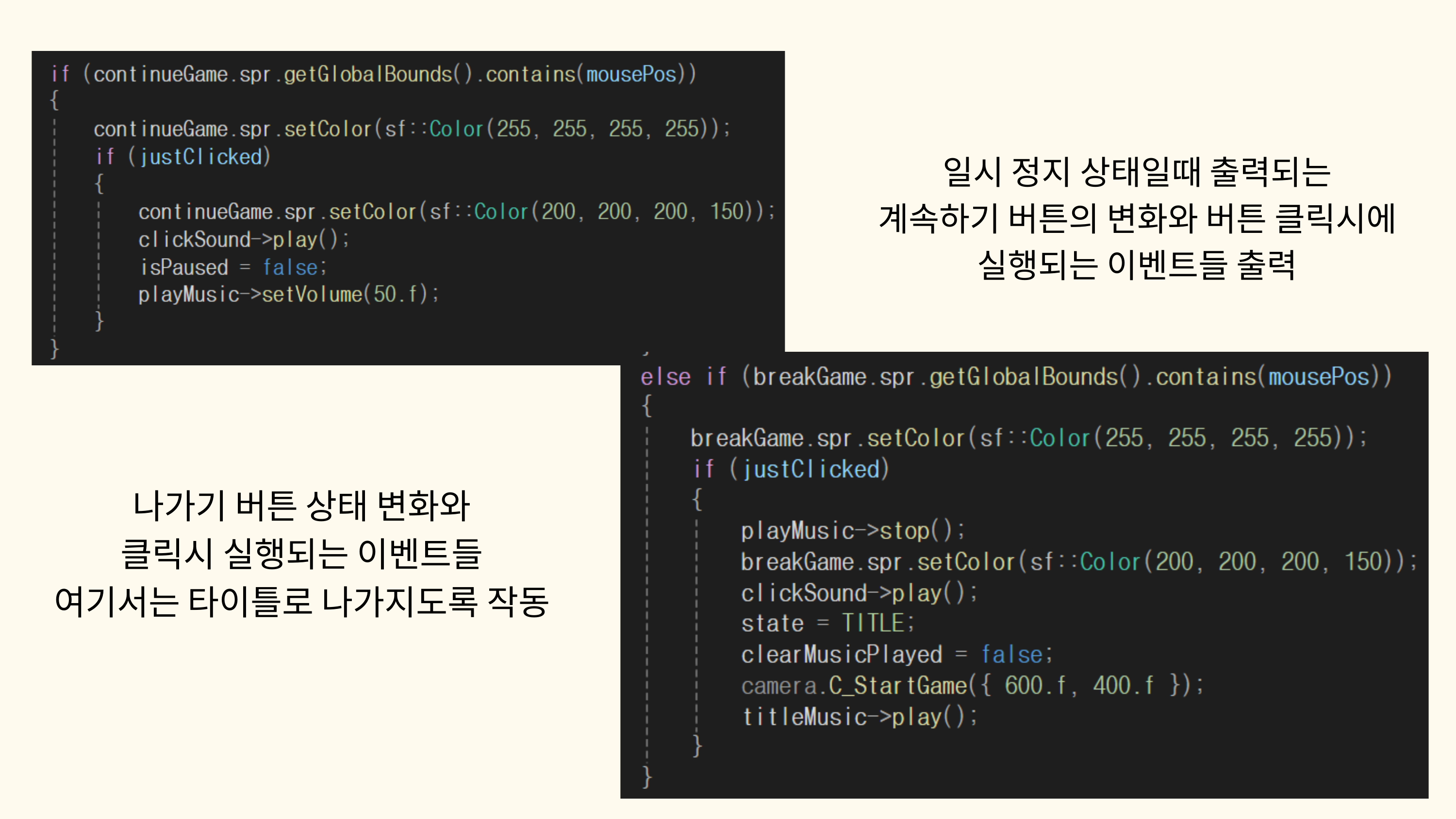

일시 정지 상태일때 출력되는
계속하기 버튼의 변화와 버튼 클릭시에
실행되는 이벤트들 출력

나가기 버튼 상태 변화와
클릭시 실행되는 이벤트들
여기서는 타이틀로 나가지도록 작동